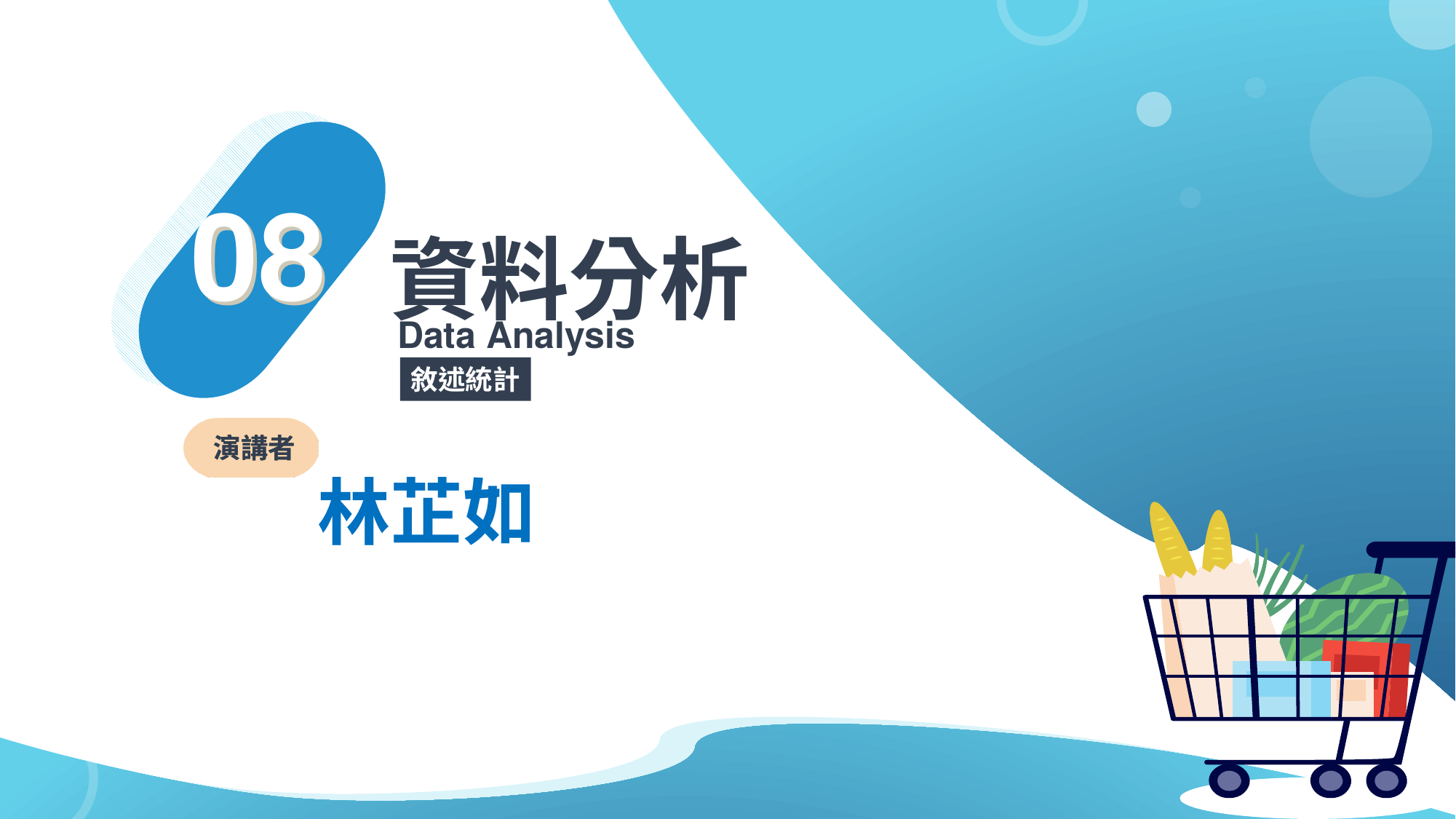

08
08
資料分析
Data Analysis
敘述統計
演講者
林芷如
63